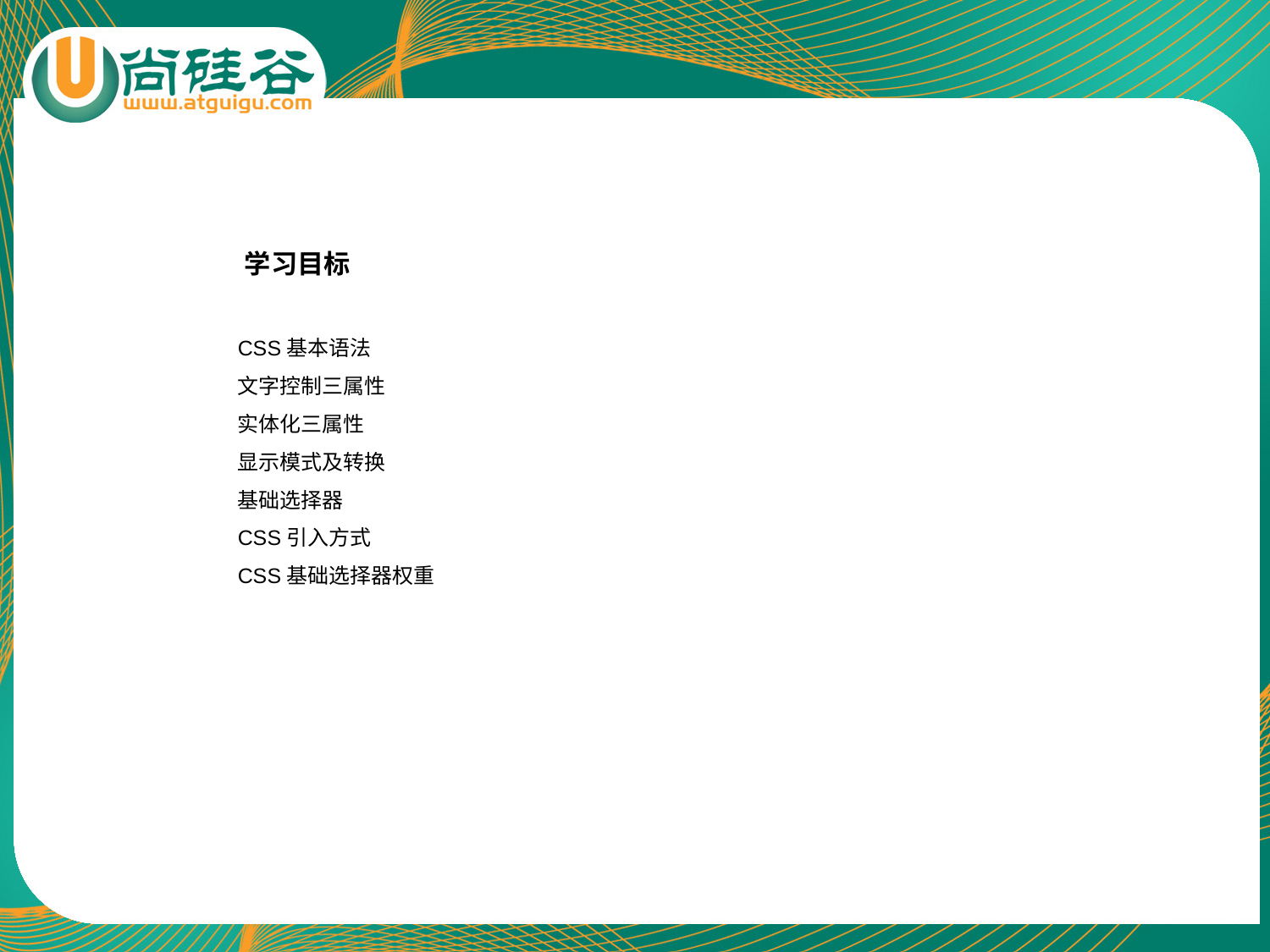

学习目标
CSS基本语法
文字控制三属性
实体化三属性
显示模式及转换
基础选择器
CSS引入方式
CSS基础选择器权重